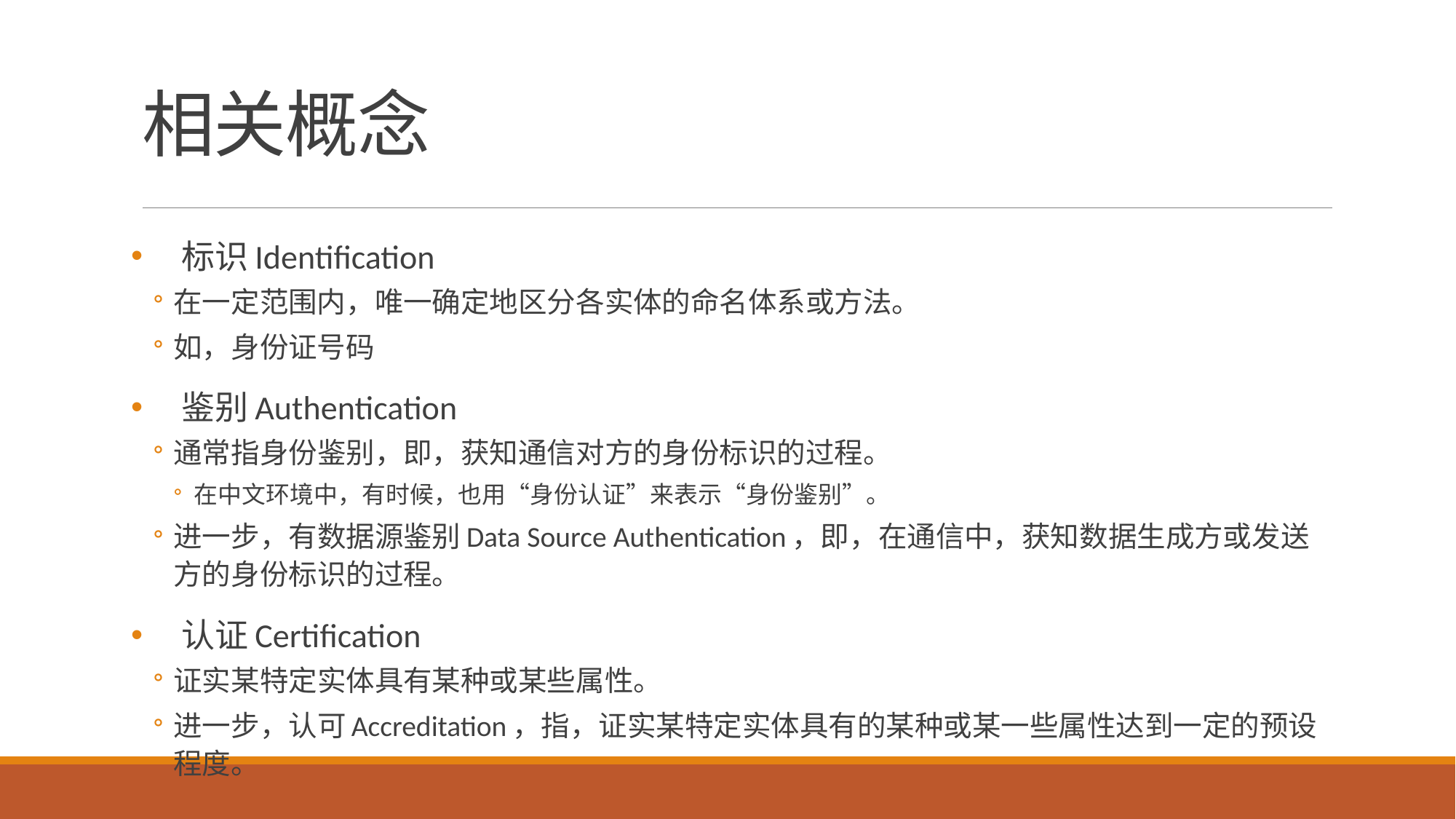

# 相关概念
标识Identification
在一定范围内，唯一确定地区分各实体的命名体系或方法。
如，身份证号码
鉴别Authentication
通常指身份鉴别，即，获知通信对方的身份标识的过程。
在中文环境中，有时候，也用“身份认证”来表示“身份鉴别”。
进一步，有数据源鉴别Data Source Authentication，即，在通信中，获知数据生成方或发送方的身份标识的过程。
认证Certification
证实某特定实体具有某种或某些属性。
进一步，认可Accreditation，指，证实某特定实体具有的某种或某一些属性达到一定的预设程度。